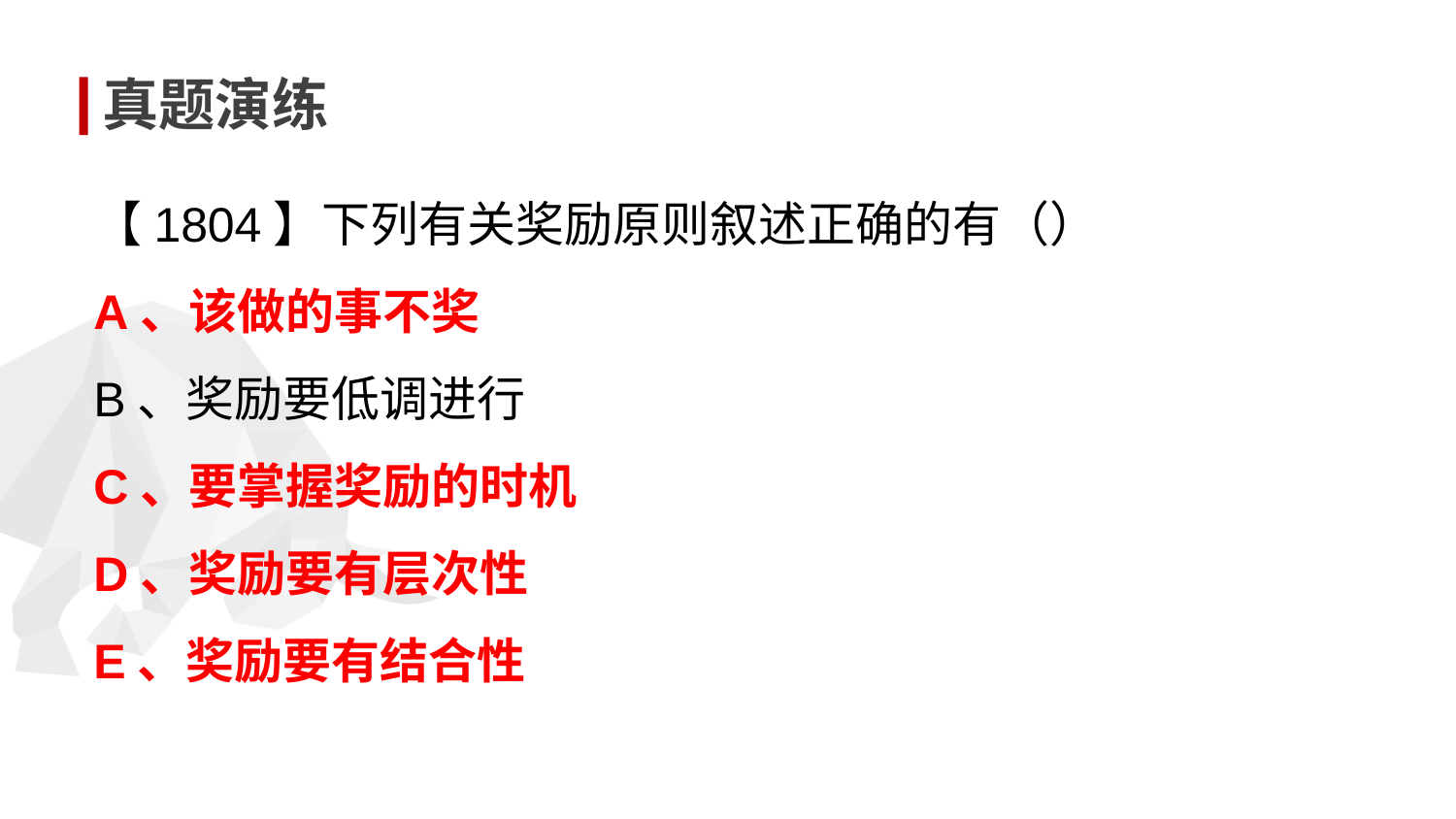

真题演练
【1804】下列有关奖励原则叙述正确的有（）
A、该做的事不奖
B、奖励要低调进行
C、要掌握奖励的时机
D、奖励要有层次性
E、奖励要有结合性